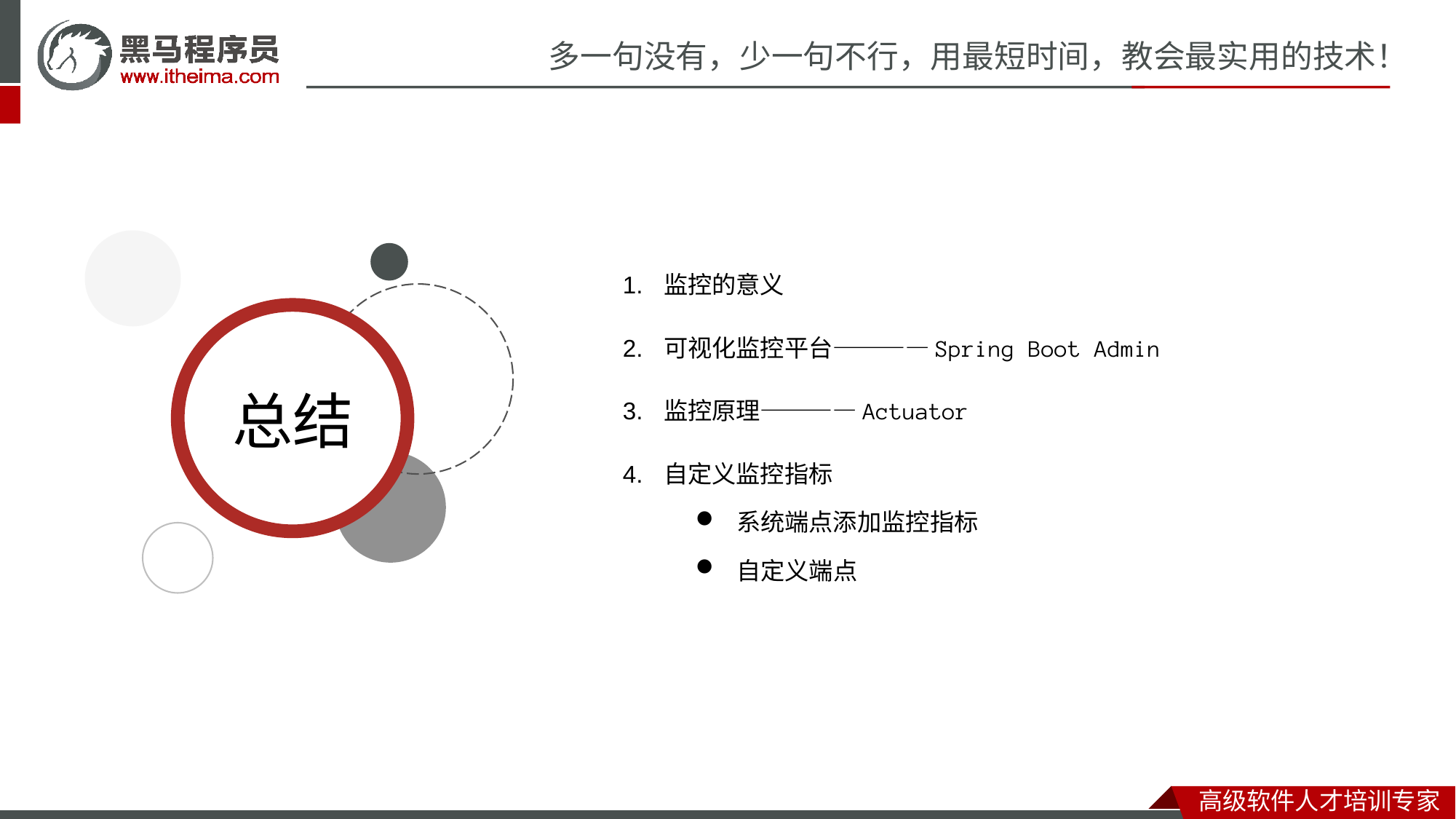

监控的意义
可视化监控平台————Spring Boot Admin
监控原理————Actuator
自定义监控指标
系统端点添加监控指标
自定义端点